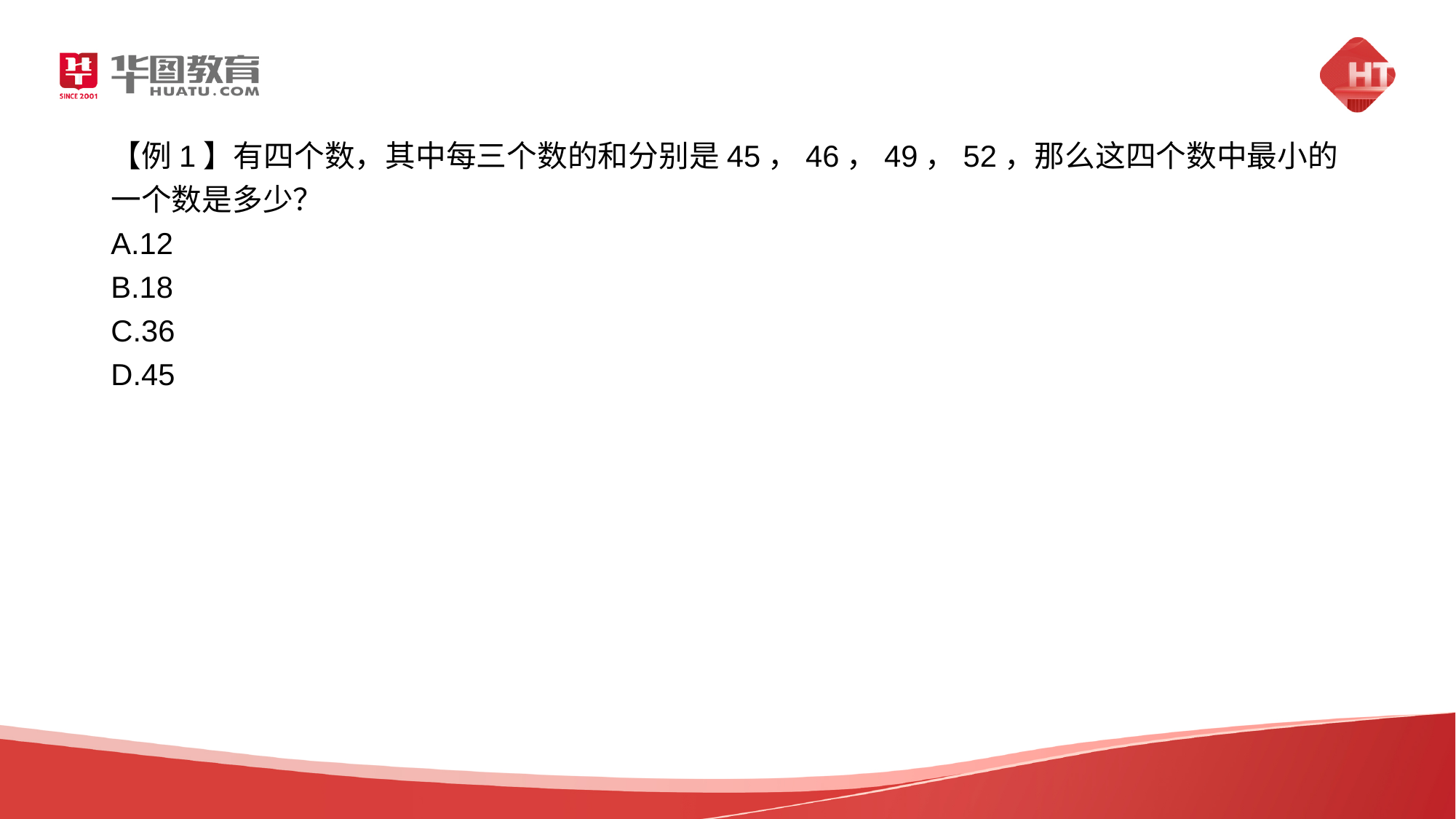

【例1】有四个数，其中每三个数的和分别是45，46，49，52，那么这四个数中最小的一个数是多少？
A.12
B.18
C.36
D.45